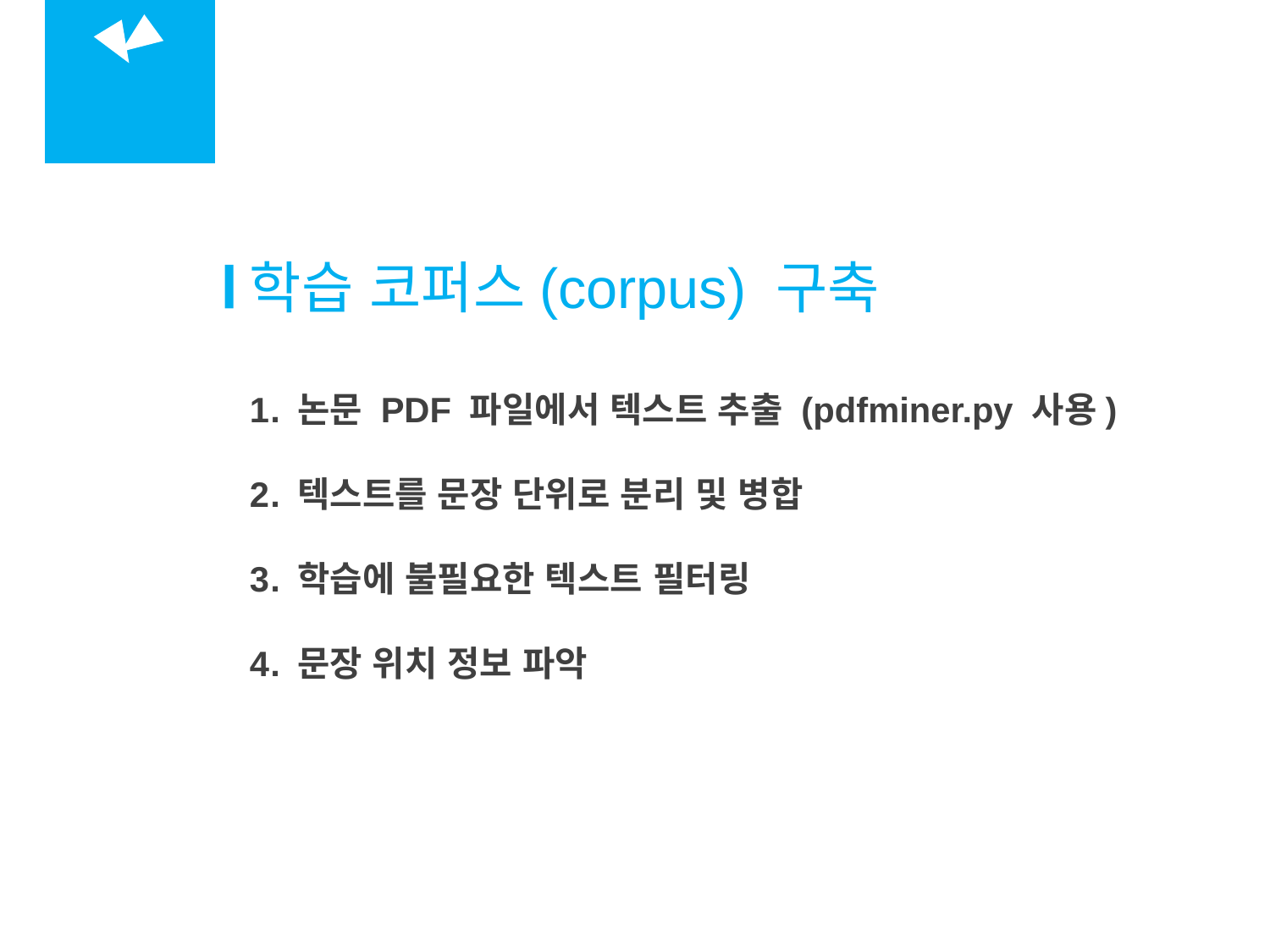

02
개발 현황
학습 코퍼스(corpus) 구축

논문 PDF 파일에서 텍스트 추출 (pdfminer.py 사용)

텍스트를 문장 단위로 분리 및 병합

학습에 불필요한 텍스트 필터링

문장 위치 정보 파악